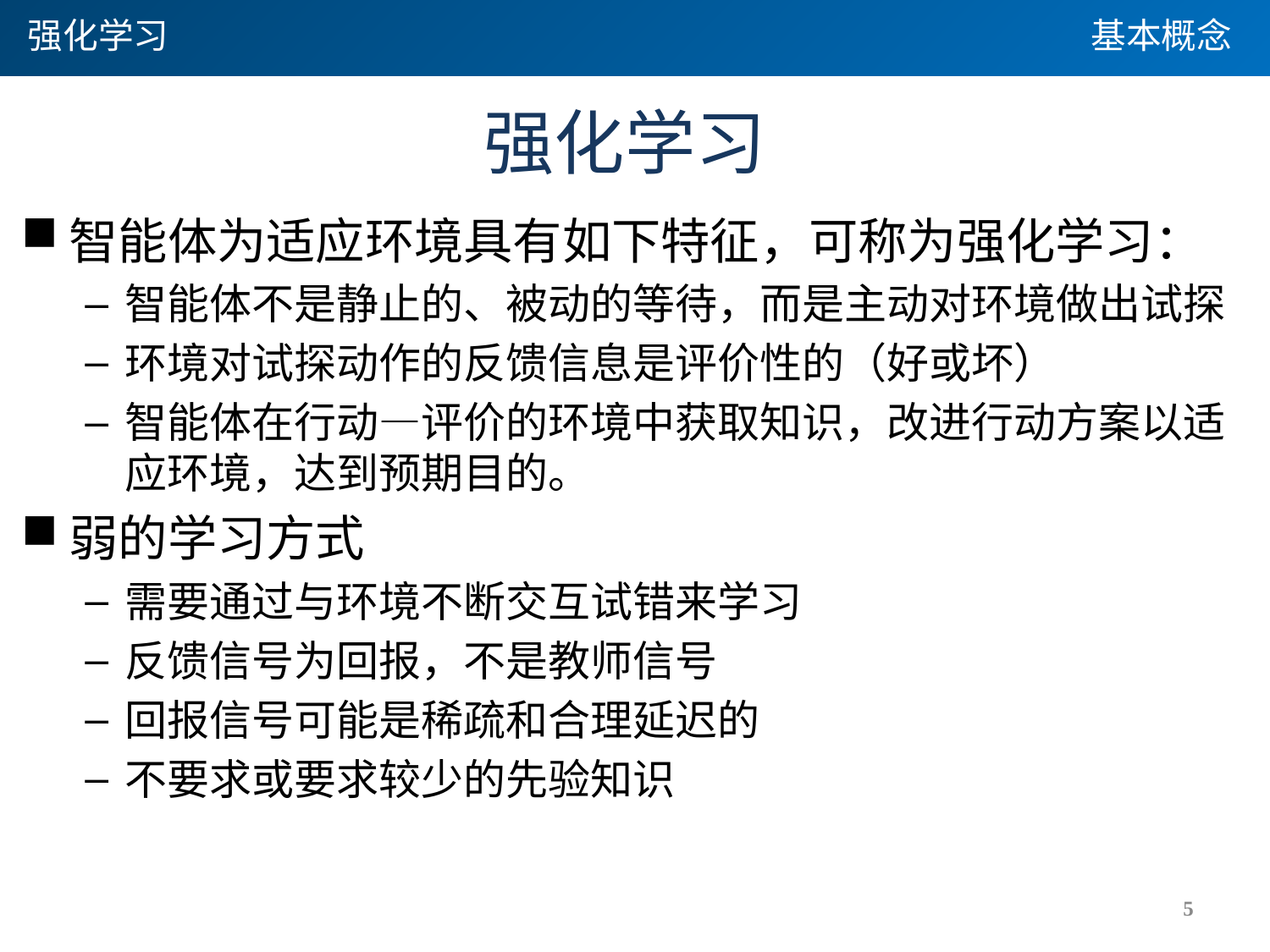

强化学习
基本概念
# 强化学习
智能体为适应环境具有如下特征，可称为强化学习：
智能体不是静止的、被动的等待，而是主动对环境做出试探
环境对试探动作的反馈信息是评价性的（好或坏）
智能体在行动—评价的环境中获取知识，改进行动方案以适应环境，达到预期目的。
弱的学习方式
需要通过与环境不断交互试错来学习
反馈信号为回报，不是教师信号
回报信号可能是稀疏和合理延迟的
不要求或要求较少的先验知识
5